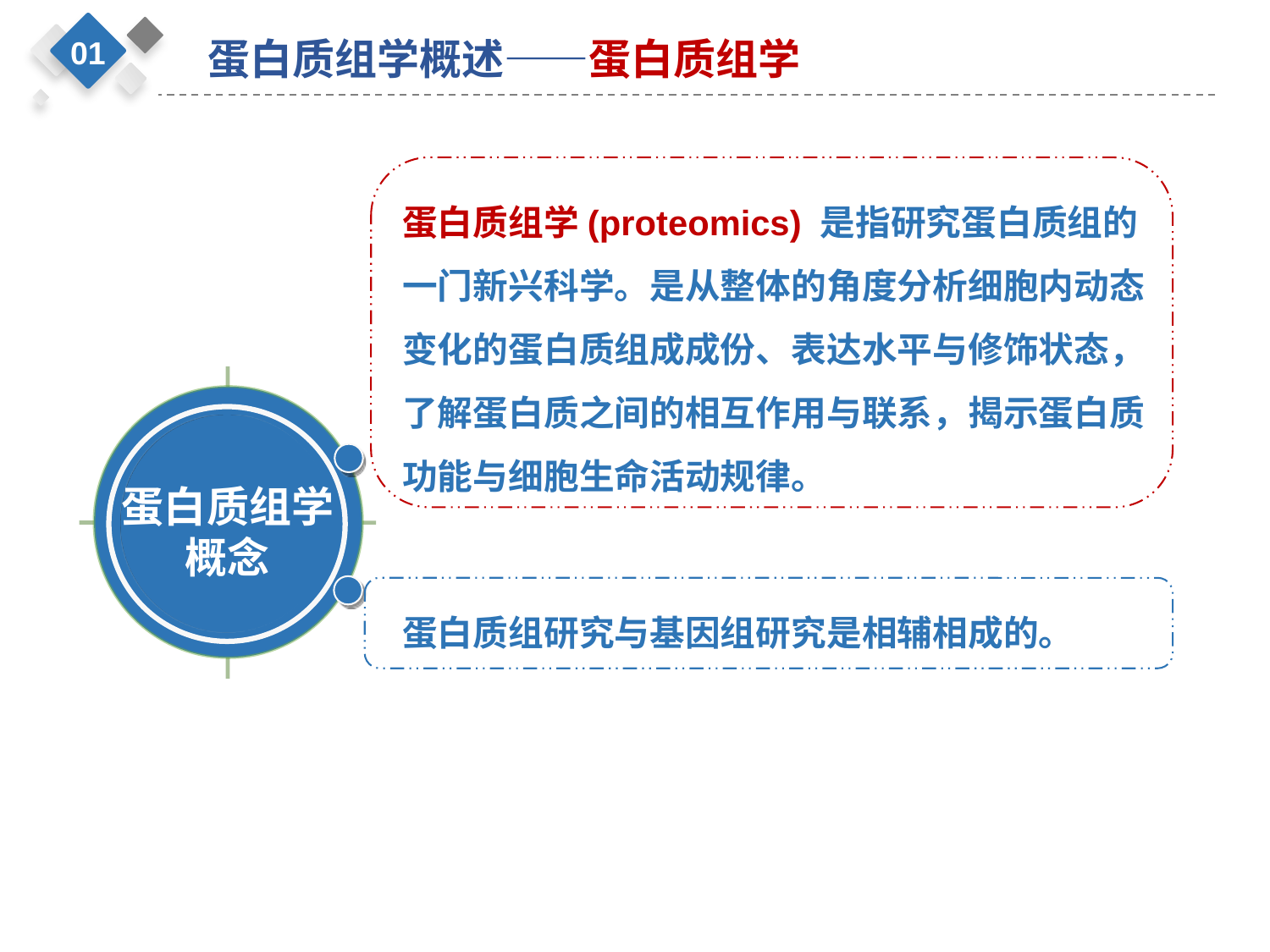

01

蛋白质组学概述——蛋白质组学

蛋白质组学(proteomics) 是指研究蛋白质组的一门新兴科学。是从整体的角度分析细胞内动态变化的蛋白质组成成份、表达水平与修饰状态，了解蛋白质之间的相互作用与联系，揭示蛋白质功能与细胞生命活动规律。

蛋白质组学
概念

蛋白质组研究与基因组研究是相辅相成的。